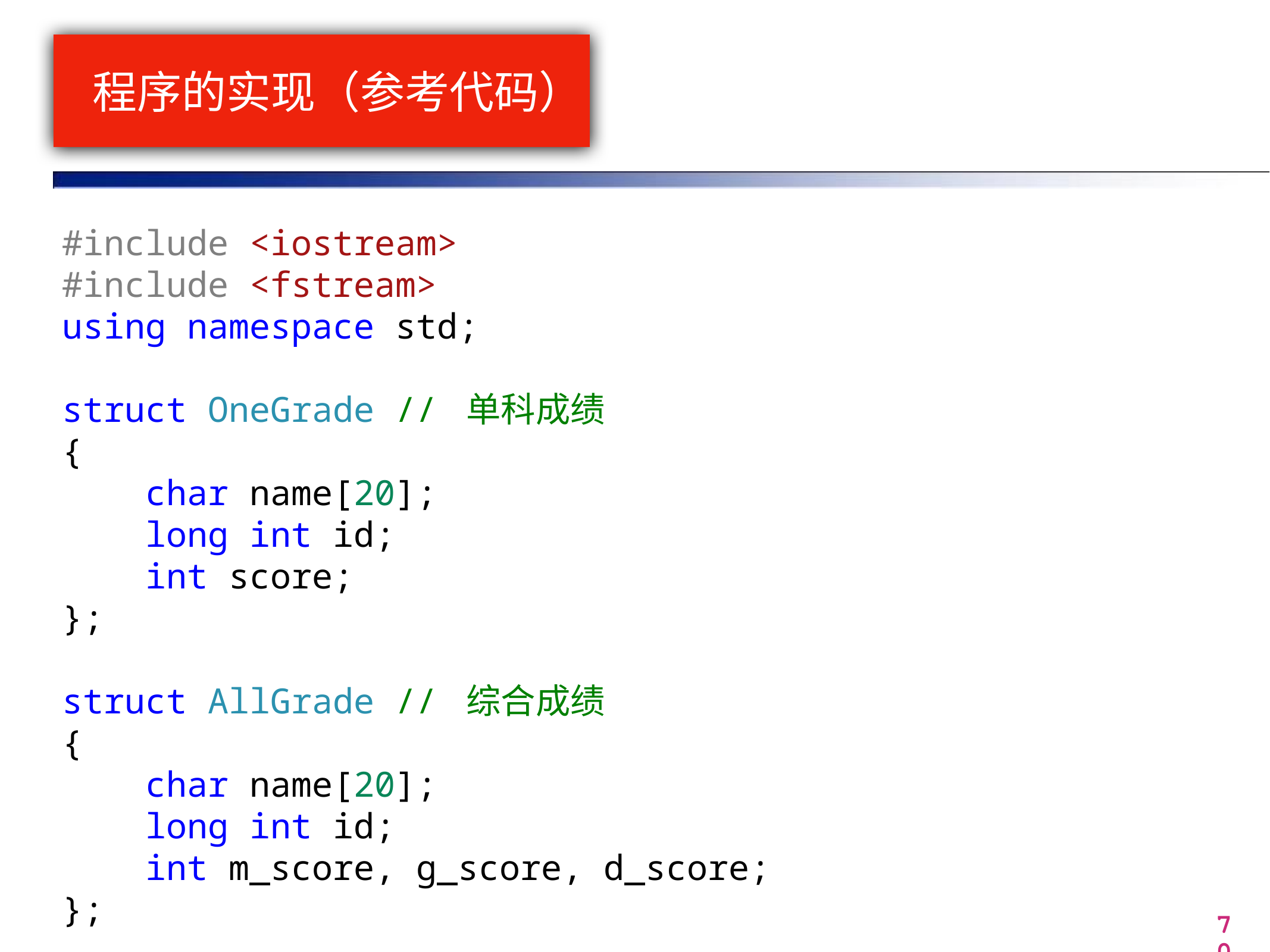

# 程序的实现（参考代码）
#include <iostream>
#include <fstream>
using namespace std;
struct OneGrade // 单科成绩
{
    char name[20];
    long int id;
    int score;
};
struct AllGrade // 综合成绩
{
    char name[20];
    long int id;
    int m_score, g_score, d_score;
};
70